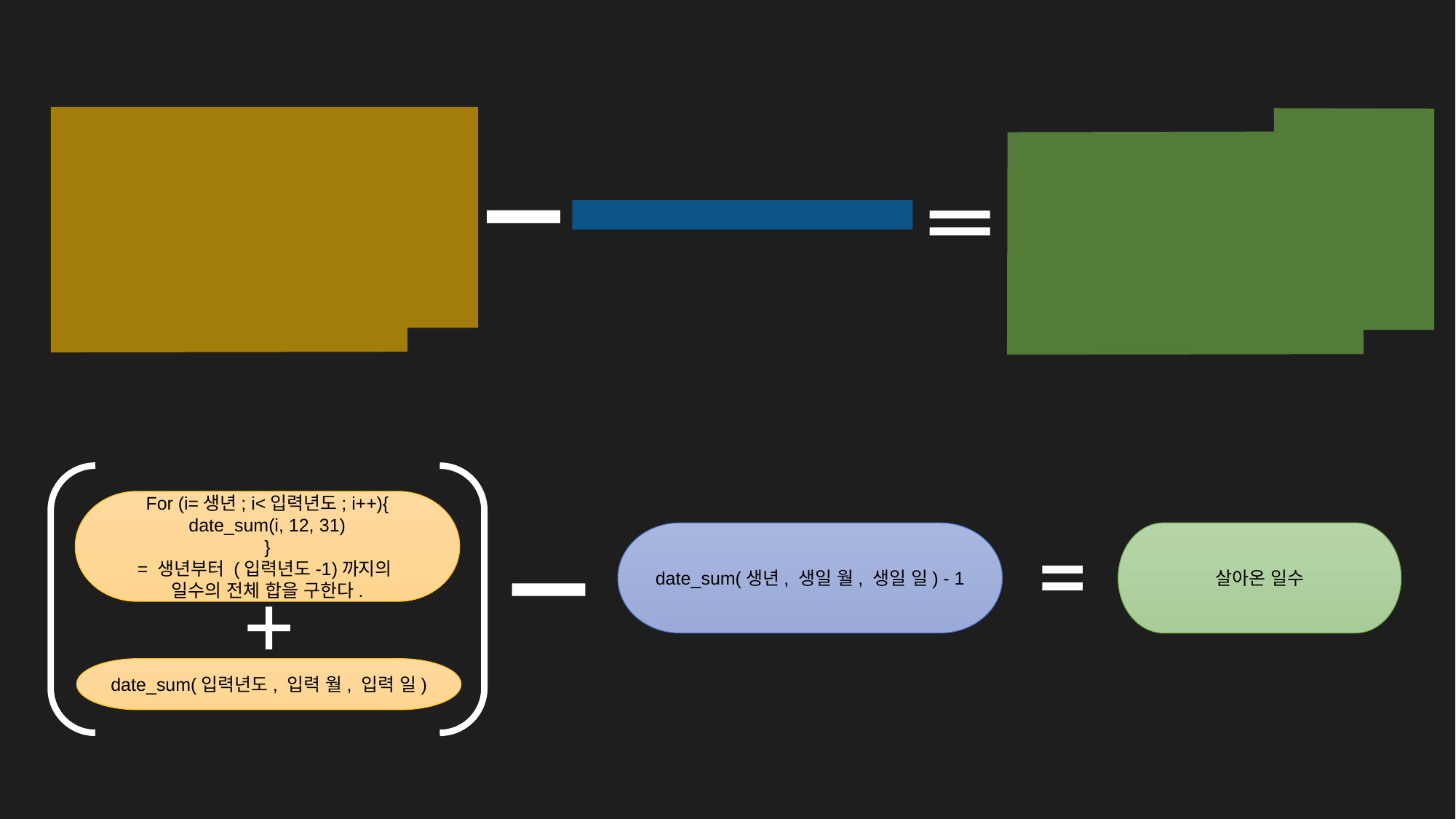

For (i=생년; i<입력년도; i++){
date_sum(i, 12, 31)
}
= 생년부터 (입력년도-1)까지의
일수의 전체 합을 구한다.
date_sum(생년, 생일 월, 생일 일) - 1
살아온 일수

date_sum(입력년도, 입력 월, 입력 일)